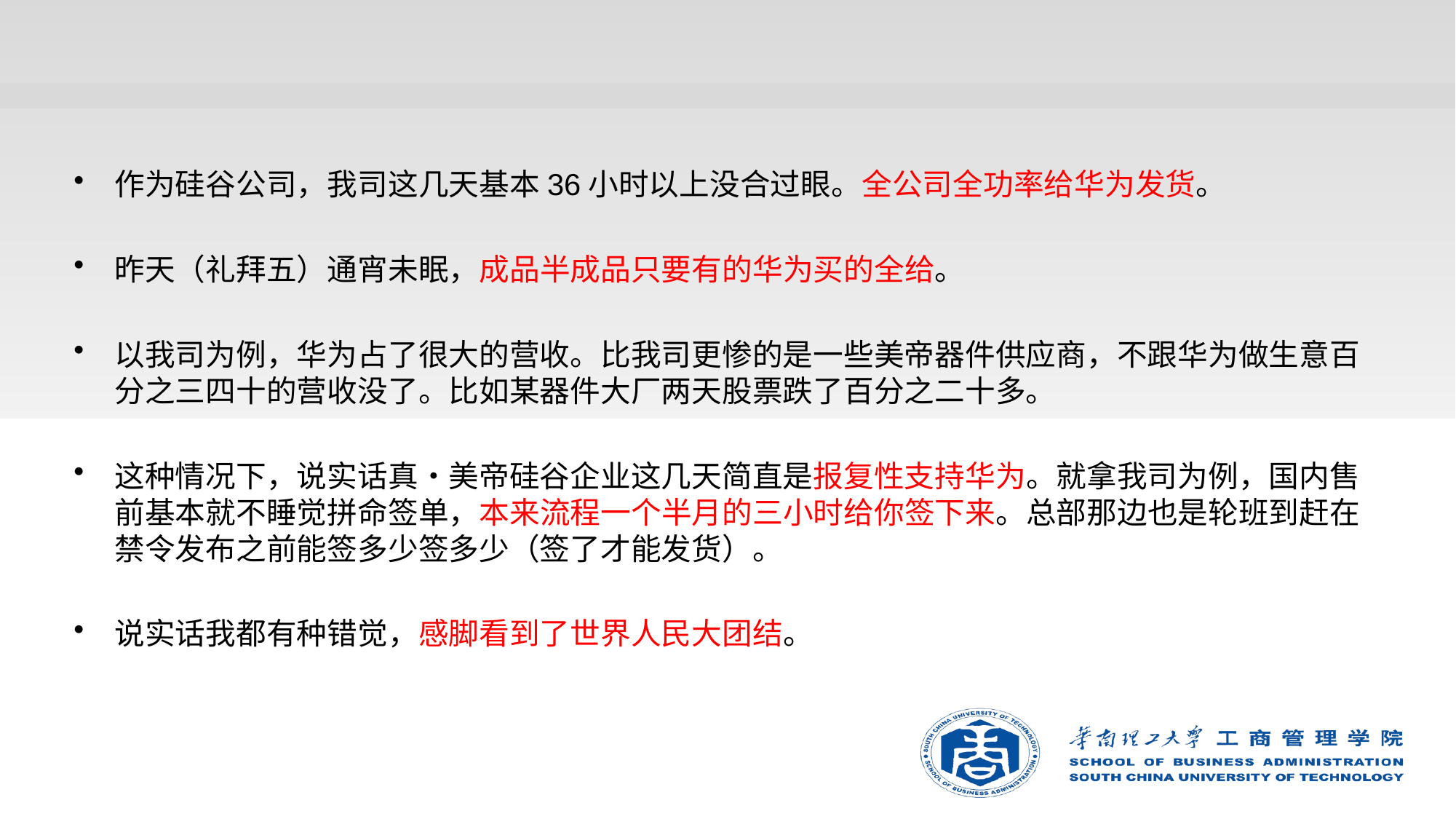

#
作为硅谷公司，我司这几天基本36小时以上没合过眼。全公司全功率给华为发货。

昨天（礼拜五）通宵未眠，成品半成品只要有的华为买的全给。

以我司为例，华为占了很大的营收。比我司更惨的是一些美帝器件供应商，不跟华为做生意百分之三四十的营收没了。比如某器件大厂两天股票跌了百分之二十多。

这种情况下，说实话真•美帝硅谷企业这几天简直是报复性支持华为。就拿我司为例，国内售前基本就不睡觉拼命签单，本来流程一个半月的三小时给你签下来。总部那边也是轮班到赶在禁令发布之前能签多少签多少（签了才能发货）。

说实话我都有种错觉，感脚看到了世界人民大团结。